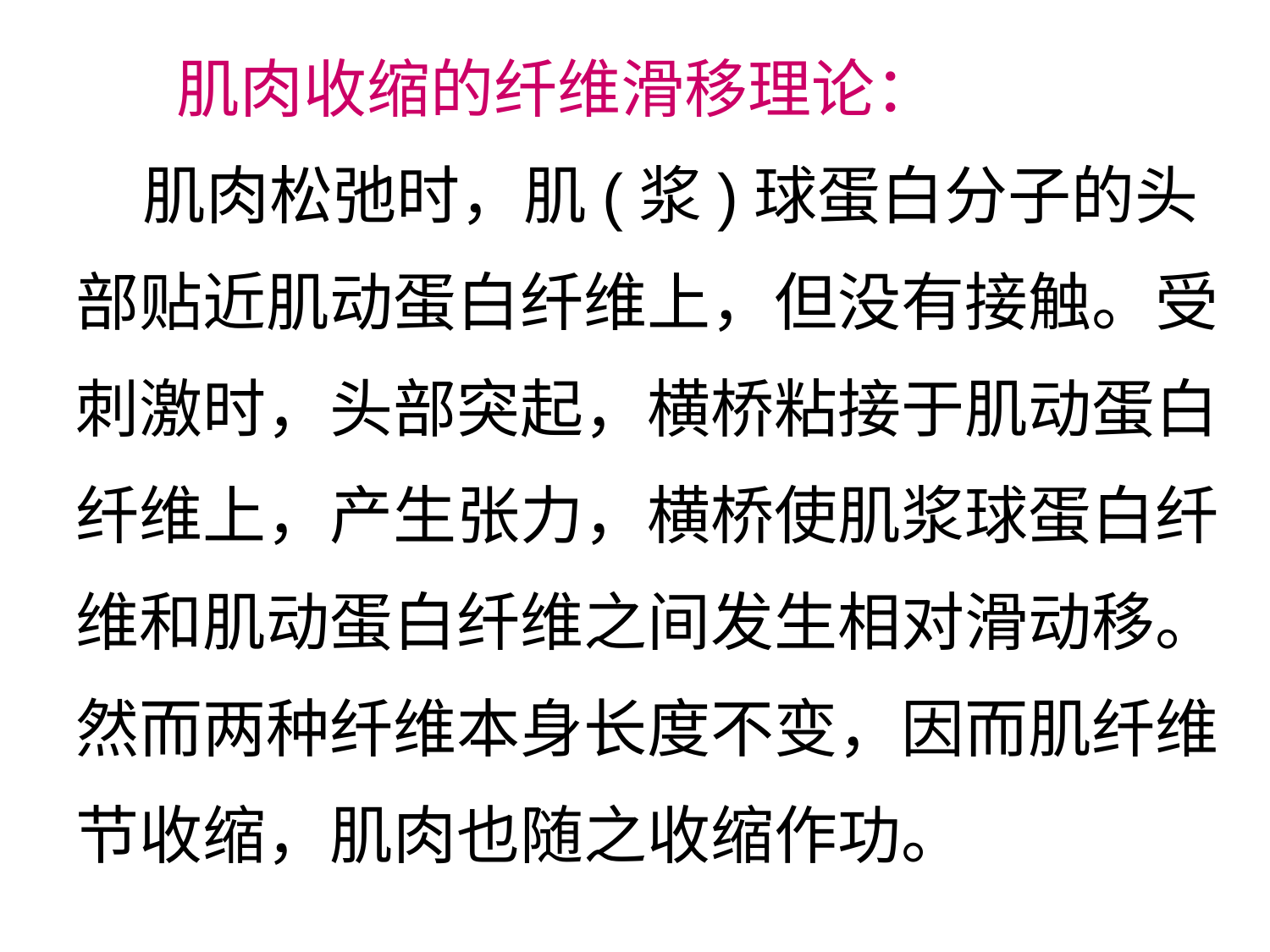

肌肉收缩的纤维滑移理论：
     肌肉松弛时，肌(浆)球蛋白分子的头部贴近肌动蛋白纤维上，但没有接触。受刺激时，头部突起，横桥粘接于肌动蛋白纤维上，产生张力，横桥使肌浆球蛋白纤维和肌动蛋白纤维之间发生相对滑动移。然而两种纤维本身长度不变，因而肌纤维节收缩，肌肉也随之收缩作功。